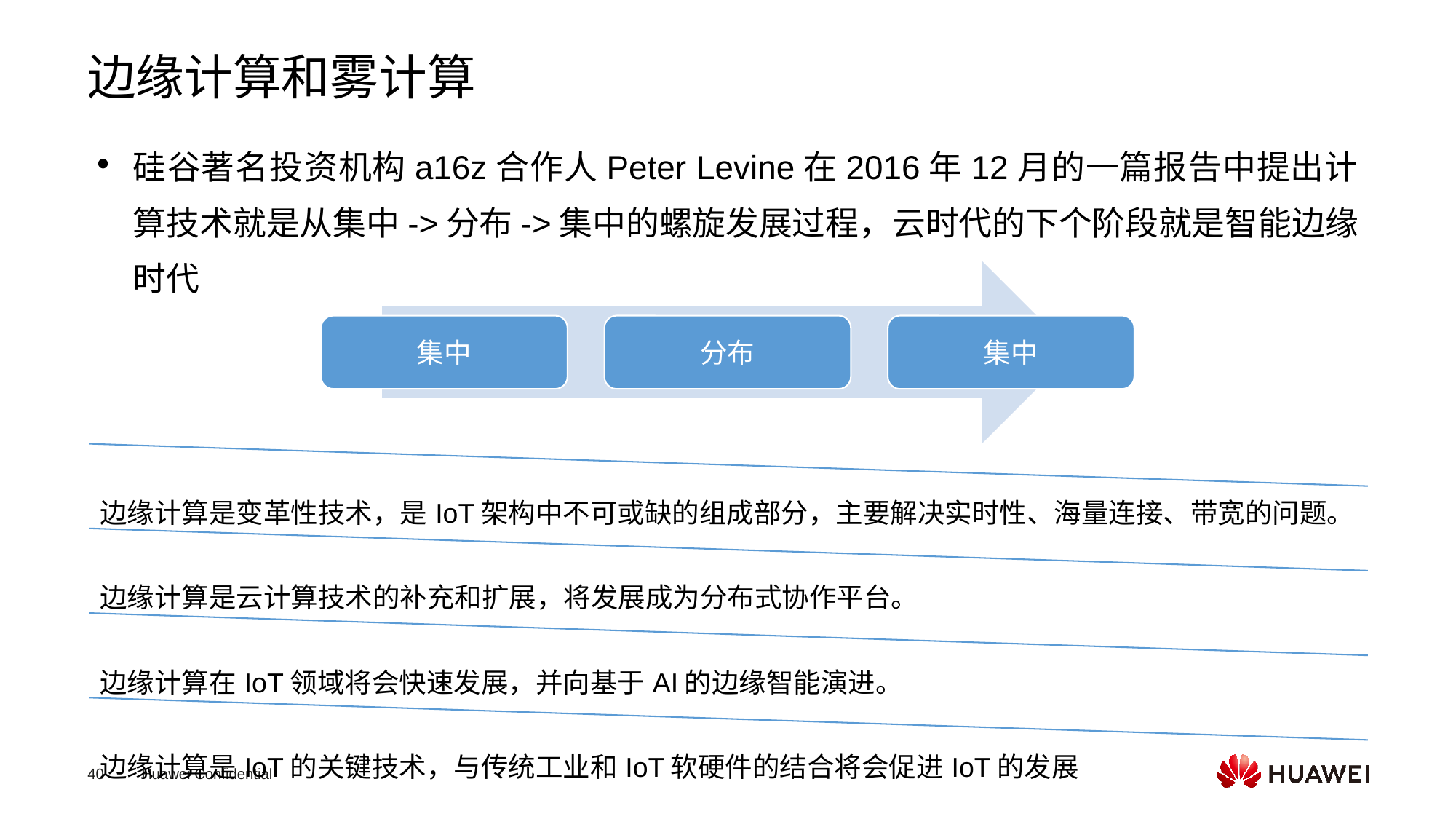

# 边缘计算和雾计算
硅谷著名投资机构a16z合作人Peter Levine在2016年12月的一篇报告中提出计算技术就是从集中->分布->集中的螺旋发展过程，云时代的下个阶段就是智能边缘时代

集中
分布
集中
边缘计算是变革性技术，是IoT架构中不可或缺的组成部分，主要解决实时性、海量连接、带宽的问题。
边缘计算是云计算技术的补充和扩展，将发展成为分布式协作平台。
边缘计算在IoT领域将会快速发展，并向基于AI的边缘智能演进。
边缘计算是IoT的关键技术，与传统工业和IoT软硬件的结合将会促进IoT的发展